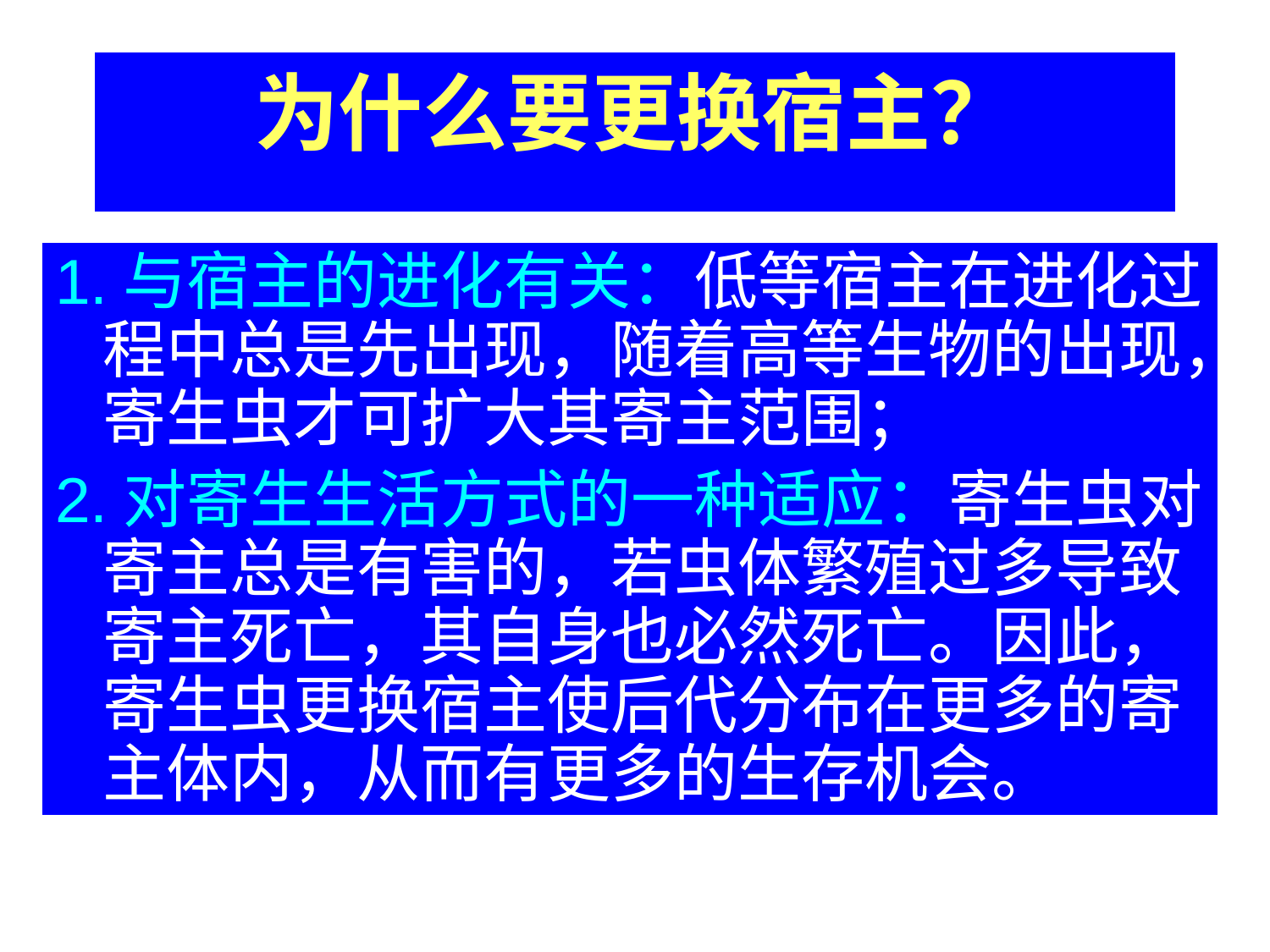

# 为什么要更换宿主？
1.与宿主的进化有关：低等宿主在进化过程中总是先出现，随着高等生物的出现，寄生虫才可扩大其寄主范围；
2.对寄生生活方式的一种适应：寄生虫对寄主总是有害的，若虫体繁殖过多导致寄主死亡，其自身也必然死亡。因此，寄生虫更换宿主使后代分布在更多的寄主体内，从而有更多的生存机会。